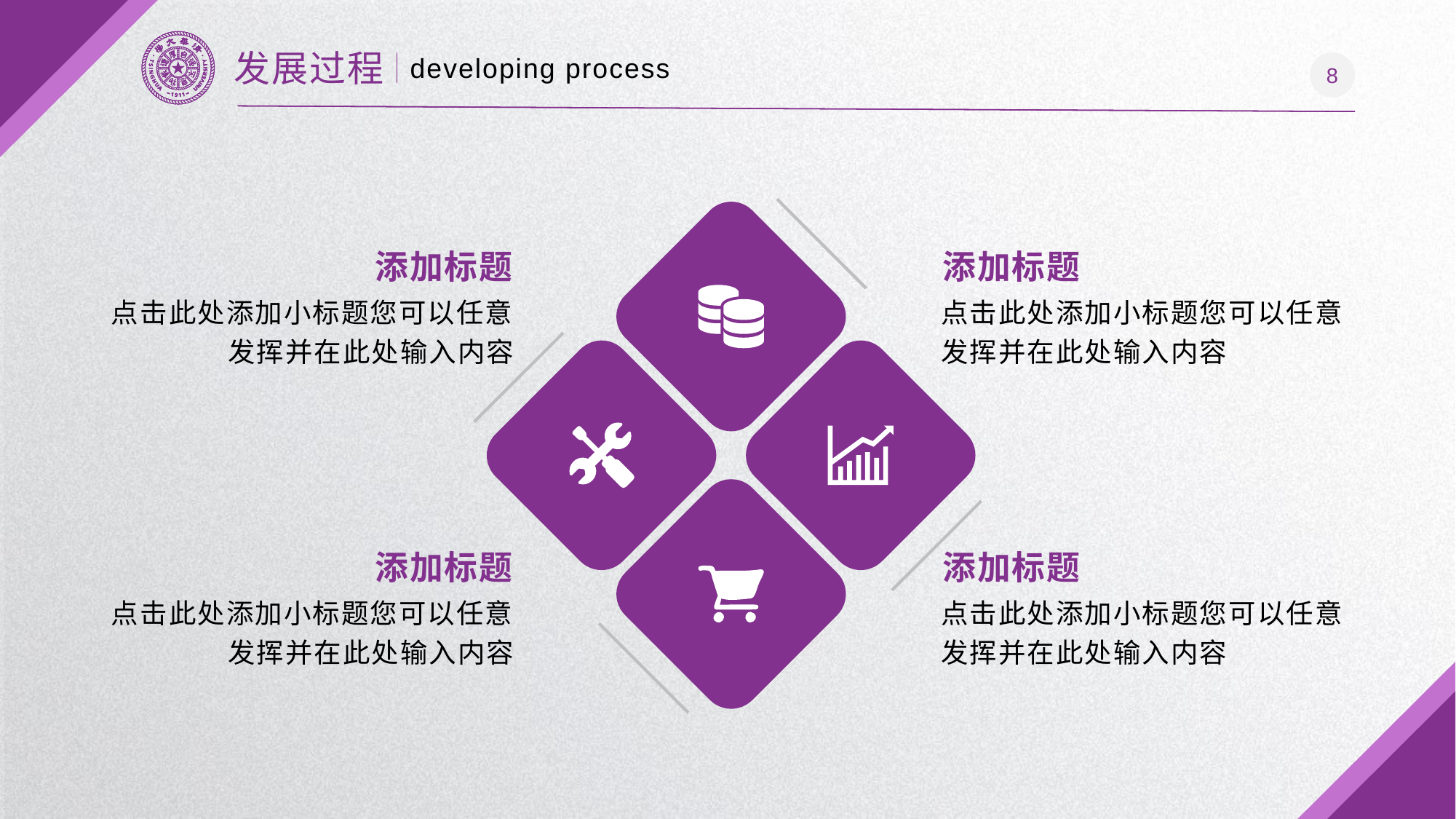

发展过程
developing process

添加标题
点击此处添加小标题您可以任意发挥并在此处输入内容
添加标题
点击此处添加小标题您可以任意发挥并在此处输入内容
添加标题
点击此处添加小标题您可以任意发挥并在此处输入内容
添加标题
点击此处添加小标题您可以任意发挥并在此处输入内容